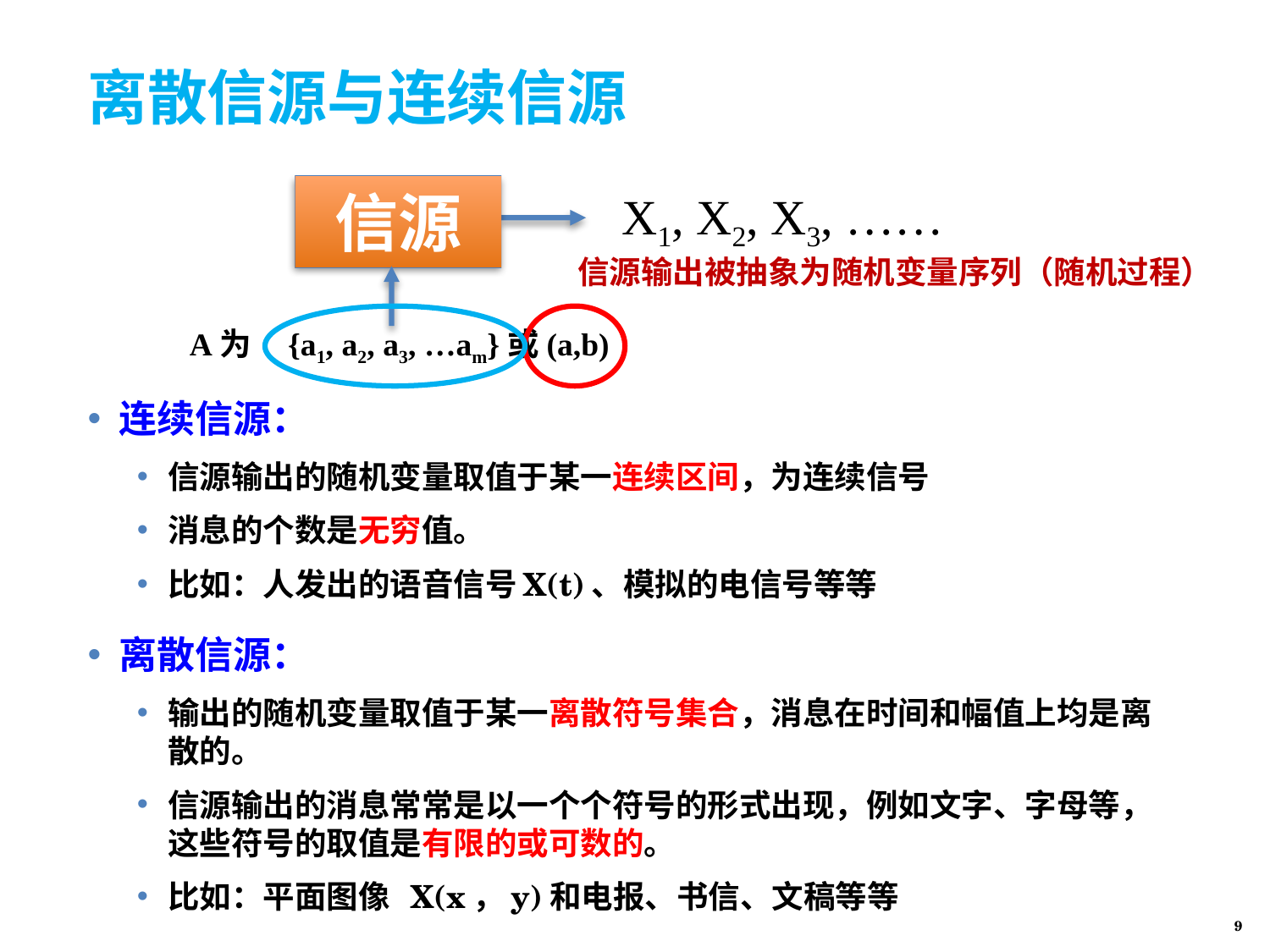

# 离散信源与连续信源
 X1, X2, X3, ……
信源

 A为    {a1, a2, a3, …am}或(a,b)

连续信源：
信源输出的随机变量取值于某一连续区间，为连续信号
消息的个数是无穷值。
比如：人发出的语音信号X(t)、模拟的电信号等等
离散信源：
输出的随机变量取值于某一离散符号集合，消息在时间和幅值上均是离散的。
信源输出的消息常常是以一个个符号的形式出现，例如文字、字母等，这些符号的取值是有限的或可数的。
比如：平面图像  X(x，y)和电报、书信、文稿等等
信源输出被抽象为随机变量序列（随机过程）

9